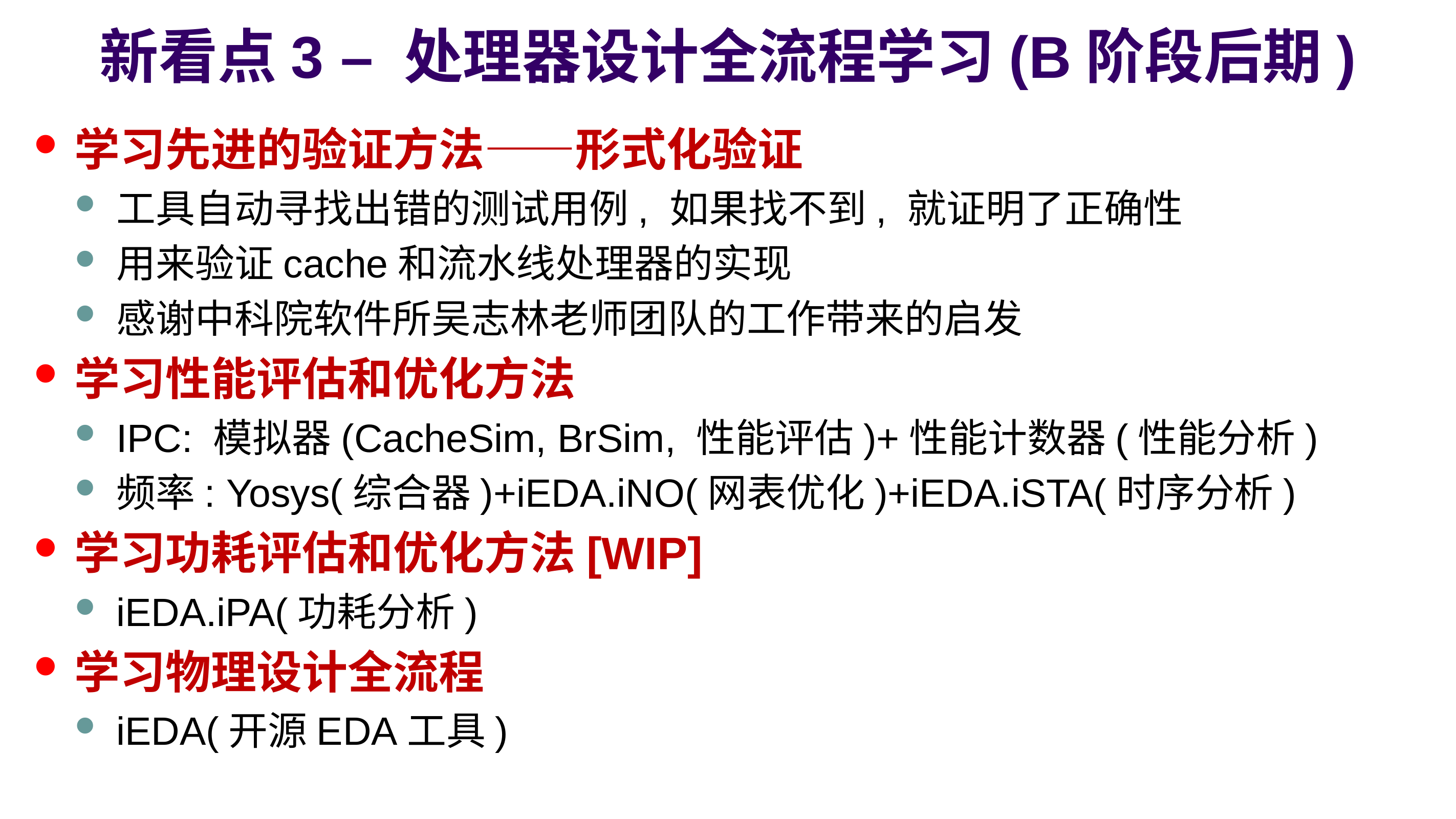

# 新看点3 – 处理器设计全流程学习(B阶段后期)
学习先进的验证方法——形式化验证
工具自动寻找出错的测试用例, 如果找不到, 就证明了正确性
用来验证cache和流水线处理器的实现
感谢中科院软件所吴志林老师团队的工作带来的启发
学习性能评估和优化方法
IPC: 模拟器(CacheSim, BrSim, 性能评估)+性能计数器(性能分析)
频率: Yosys(综合器)+iEDA.iNO(网表优化)+iEDA.iSTA(时序分析)
学习功耗评估和优化方法[WIP]
iEDA.iPA(功耗分析)
学习物理设计全流程
iEDA(开源EDA工具)